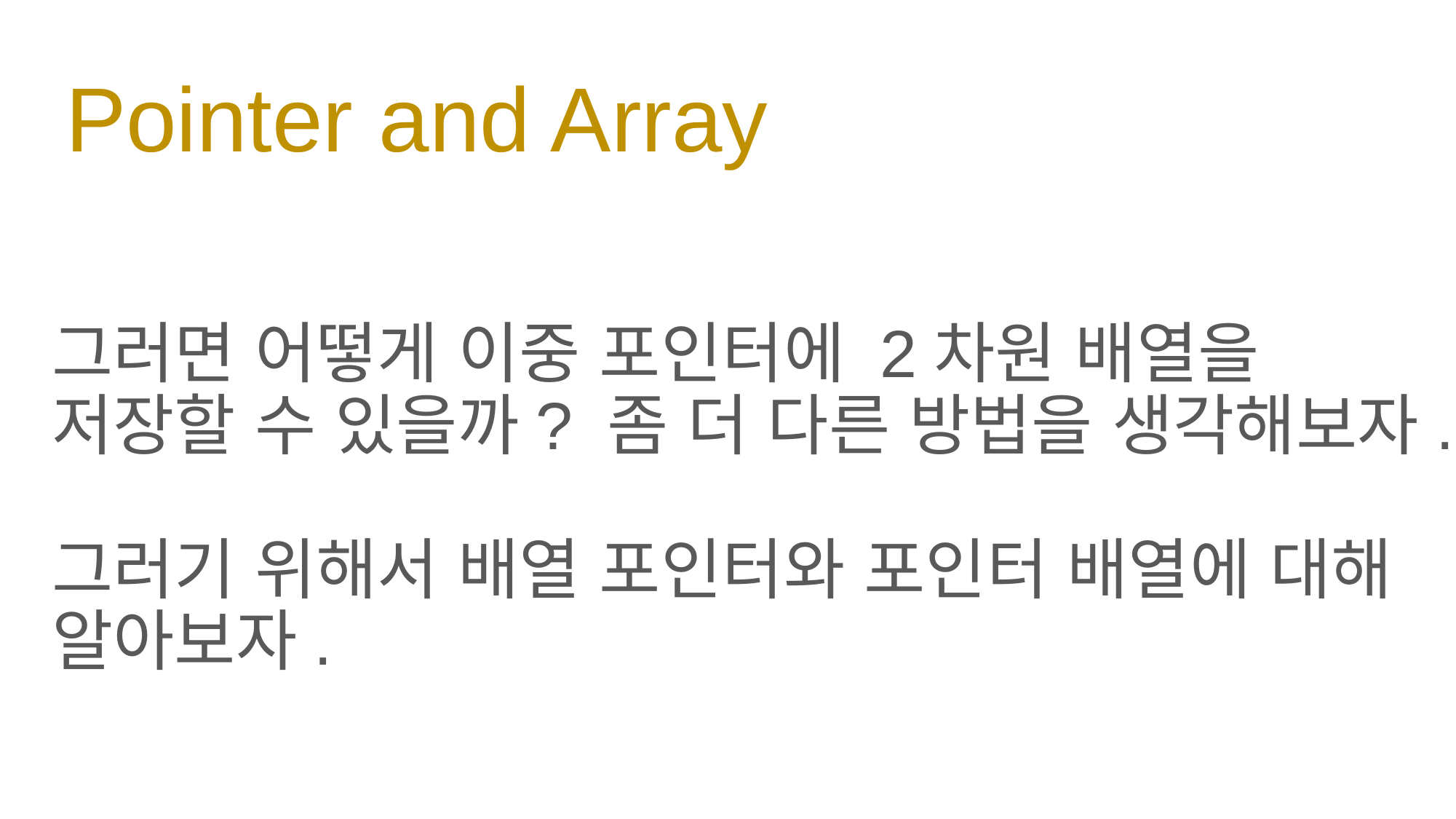

# Pointer and Array
그러면 어떻게 이중 포인터에 2차원 배열을 저장할 수 있을까? 좀 더 다른 방법을 생각해보자.

그러기 위해서 배열 포인터와 포인터 배열에 대해 알아보자.